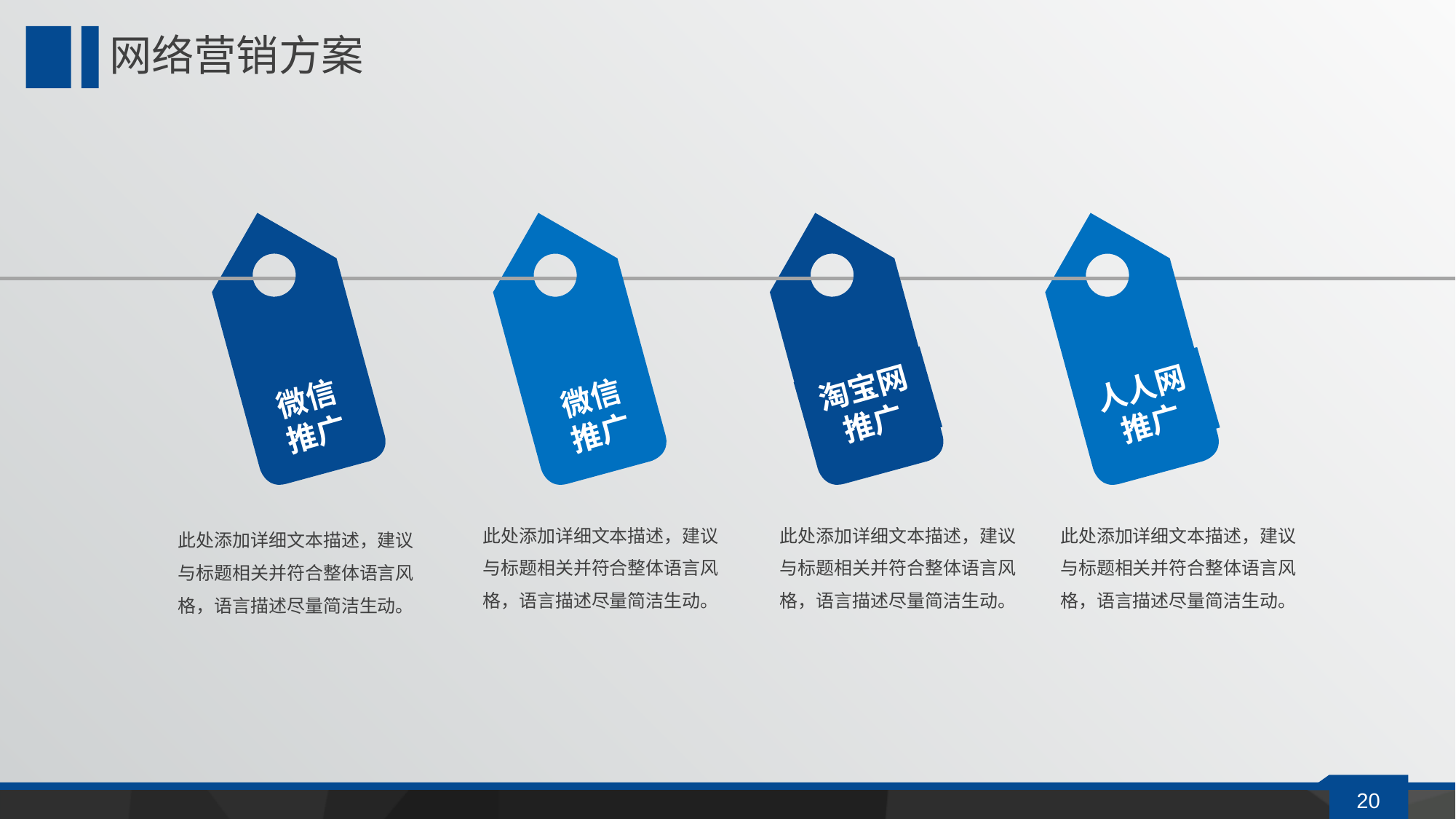

延迟符
# 网络营销方案

微信推广

微信推广

淘宝网推广

人人网推广
此处添加详细文本描述，建议与标题相关并符合整体语言风格，语言描述尽量简洁生动。
此处添加详细文本描述，建议与标题相关并符合整体语言风格，语言描述尽量简洁生动。
此处添加详细文本描述，建议与标题相关并符合整体语言风格，语言描述尽量简洁生动。
此处添加详细文本描述，建议与标题相关并符合整体语言风格，语言描述尽量简洁生动。